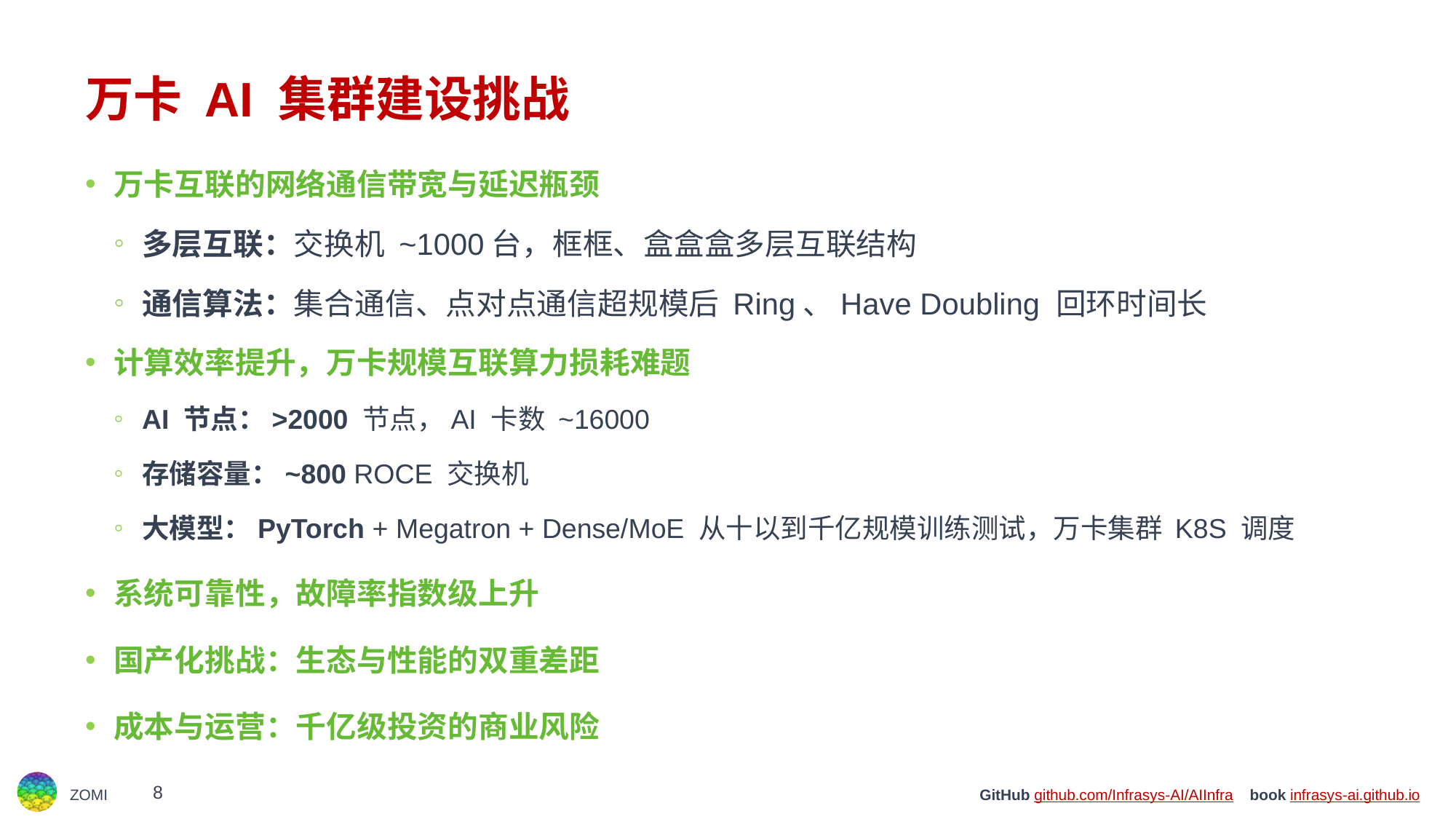

# 万卡 AI 集群建设挑战
万卡互联的网络通信带宽与延迟瓶颈​
多层互联：交换机 ~1000台，框框、盒盒盒多层互联结构
通信算法：集合通信、点对点通信超规模后 Ring、Have Doubling 回环时间长
计算效率提升，万卡规模互联算力损耗难题
AI 节点：>2000 节点，AI 卡数 ~16000
存储容量：~800 ROCE 交换机
大模型：PyTorch + Megatron + Dense/MoE 从十以到千亿规模训练测试，万卡集群 K8S 调度
系统可靠性，故障率指数级上升​
国产化挑战：生态与性能的双重差距​​
成本与运营：千亿级投资的商业风险​